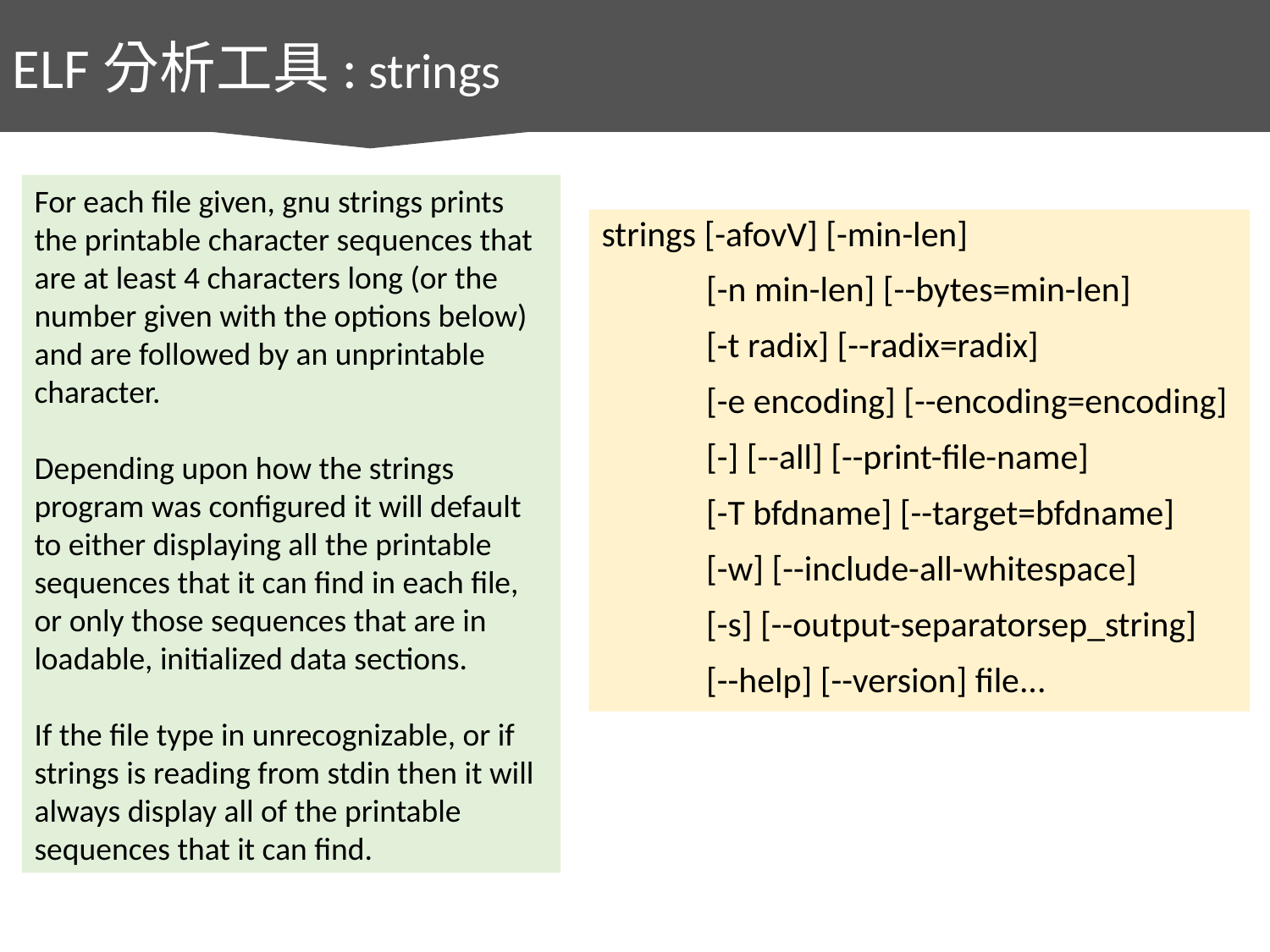

ELF分析工具: strings
For each file given, gnu strings prints the printable character sequences that are at least 4 characters long (or the number given with the options below) and are followed by an unprintable character.

Depending upon how the strings program was configured it will default to either displaying all the printable sequences that it can find in each file, or only those sequences that are in loadable, initialized data sections.

If the file type in unrecognizable, or if strings is reading from stdin then it will always display all of the printable sequences that it can find.
strings [-afovV] [-min-len]
             [-n min-len] [--bytes=min-len]
             [-t radix] [--radix=radix]
             [-e encoding] [--encoding=encoding]
             [-] [--all] [--print-file-name]
             [-T bfdname] [--target=bfdname]
             [-w] [--include-all-whitespace]
             [-s] [--output-separatorsep_string]
             [--help] [--version] file...